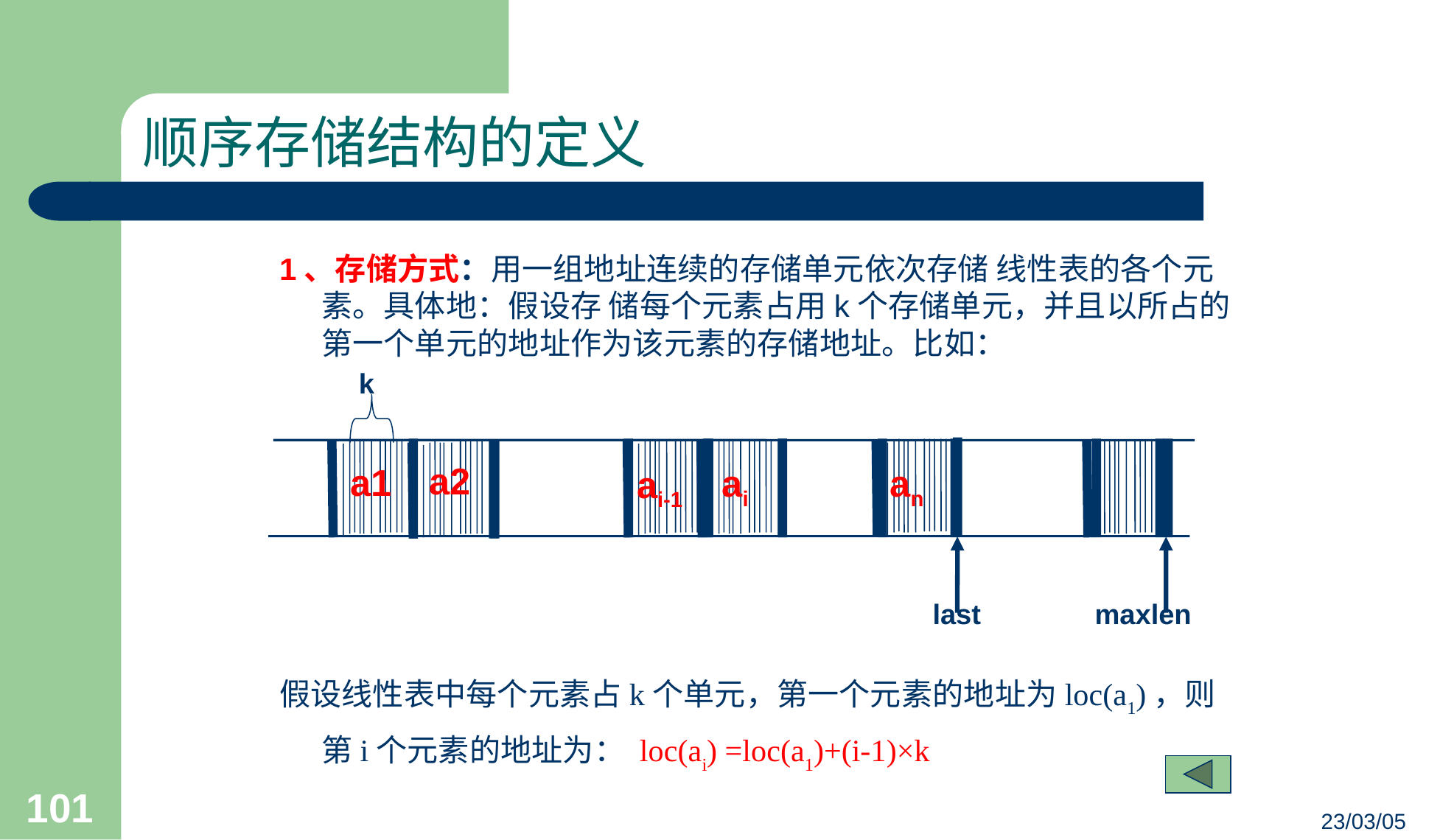

# 顺序存储结构的定义
1、存储方式：用一组地址连续的存储单元依次存储 线性表的各个元素。具体地：假设存 储每个元素占用k个存储单元，并且以所占的第一个单元的地址作为该元素的存储地址。比如：

假设线性表中每个元素占k个单元，第一个元素的地址为loc(a1)，则第i个元素的地址为： loc(ai) =loc(a1)+(i-1)×k
k

ai
an
ai-1
a2
a1

      last

maxlen

101
23/03/05